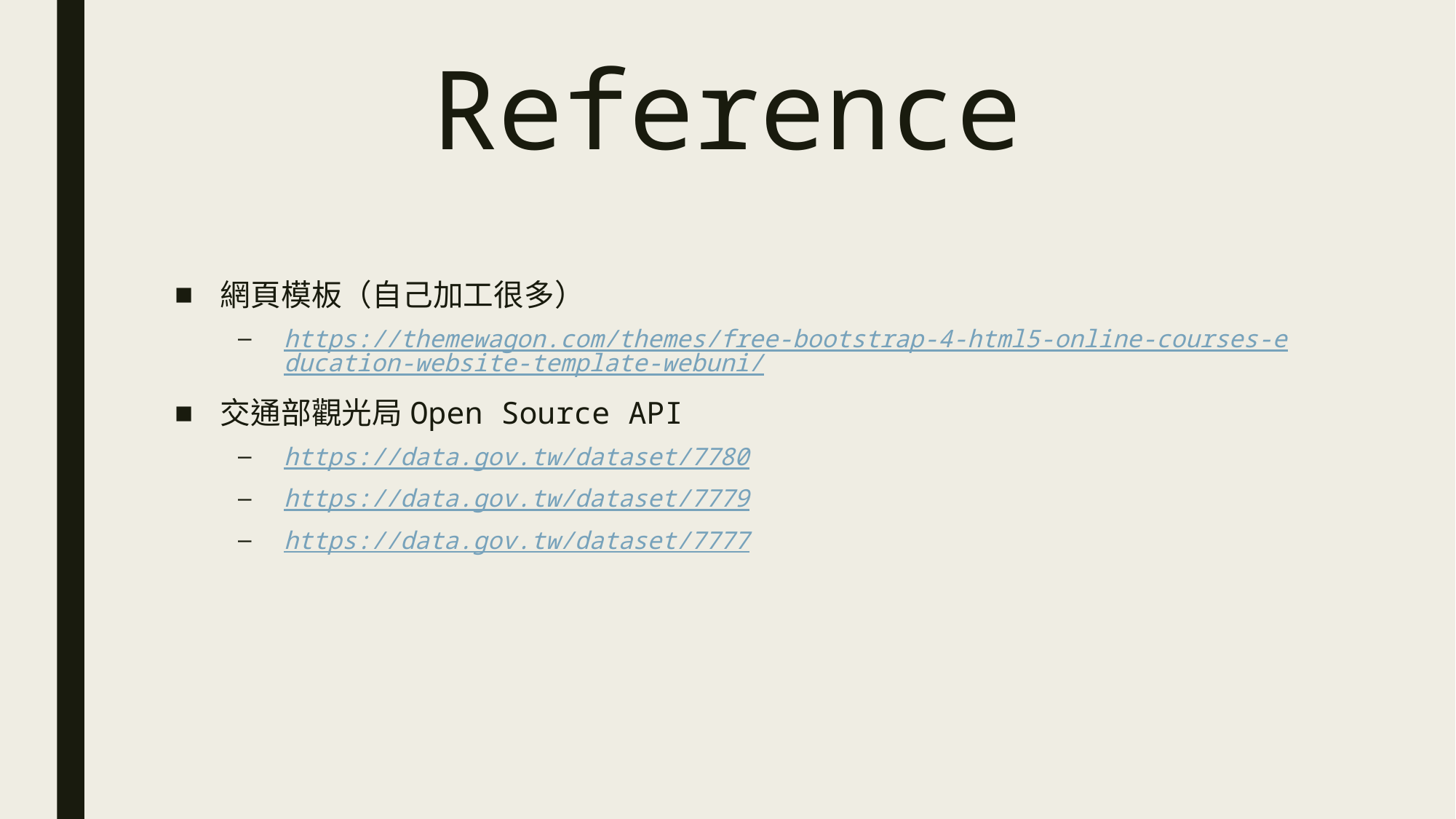

# Reference
網頁模板（自己加工很多）
https://themewagon.com/themes/free-bootstrap-4-html5-online-courses-education-website-template-webuni/
交通部觀光局Open Source API
https://data.gov.tw/dataset/7780
https://data.gov.tw/dataset/7779
https://data.gov.tw/dataset/7777